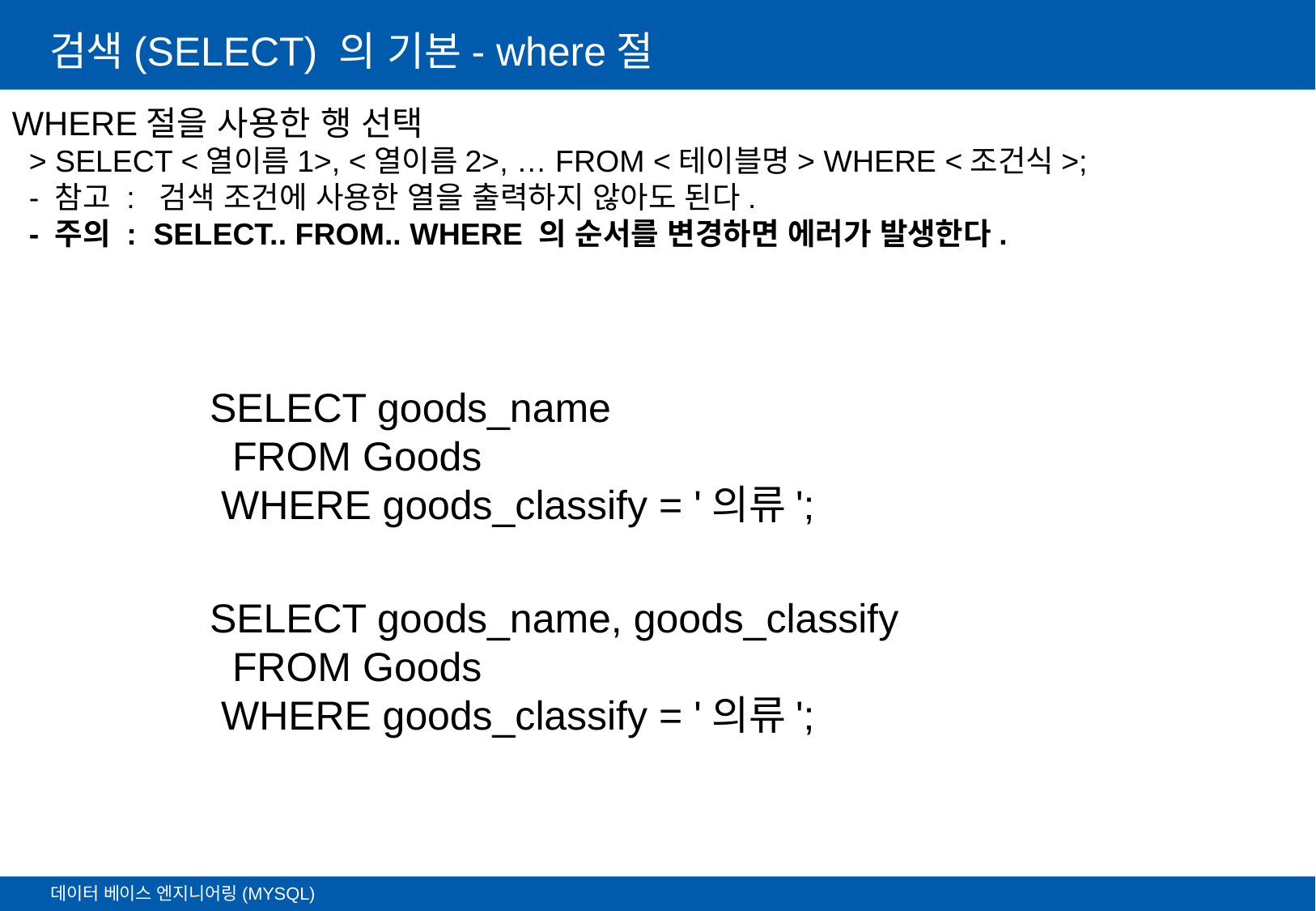

# 검색(SELECT) 의 기본- where절
WHERE절을 사용한 행 선택
  > SELECT <열이름1>, <열이름2>, … FROM <테이블명> WHERE <조건식>;
  - 참고 :  검색 조건에 사용한 열을 출력하지 않아도 된다.
  - 주의 :  SELECT.. FROM.. WHERE 의 순서를 변경하면 에러가 발생한다.
SELECT goods_name
  FROM Goods
 WHERE goods_classify = '의류';
SELECT goods_name, goods_classify
  FROM Goods
 WHERE goods_classify = '의류';